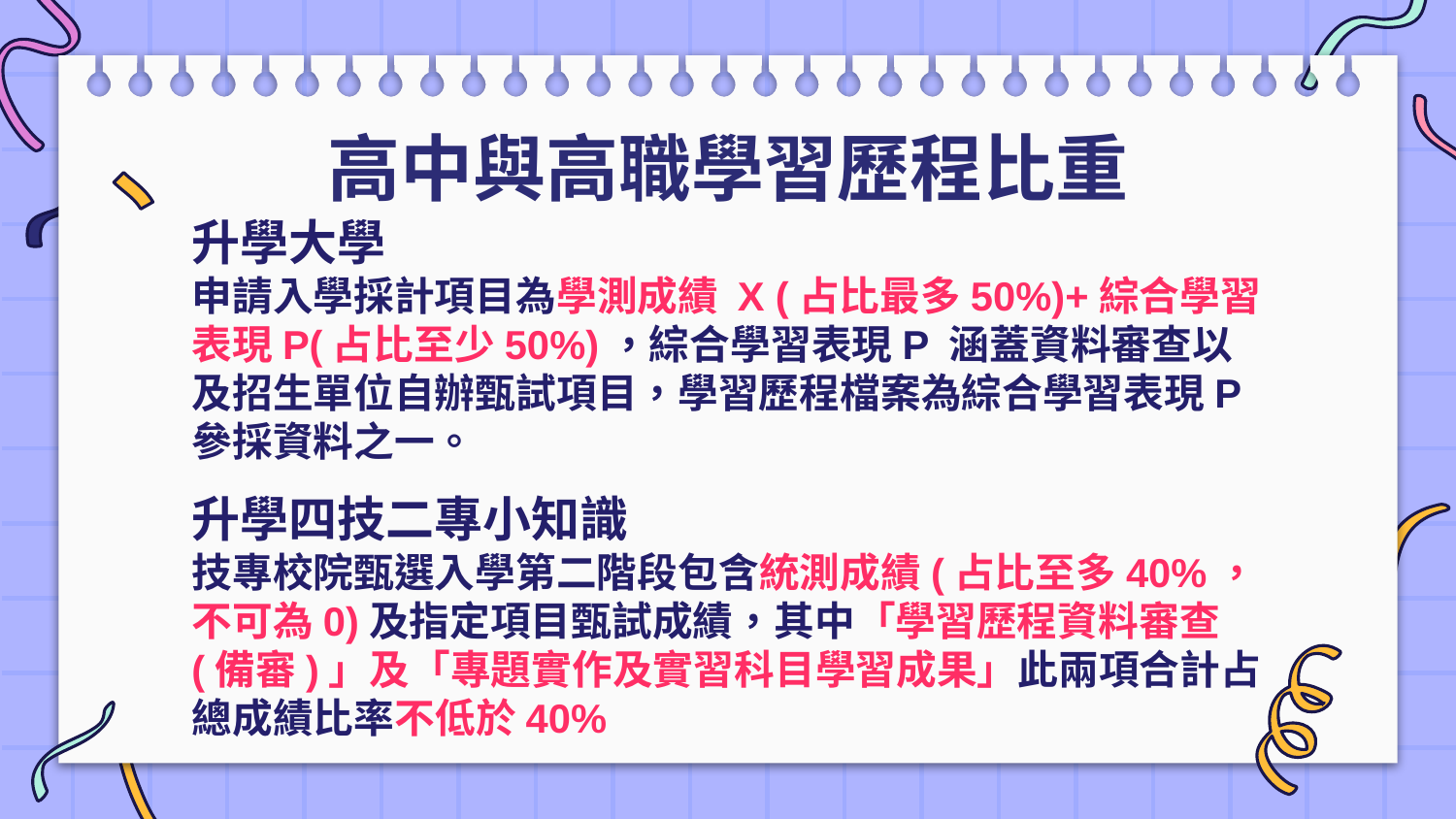

# 高中與高職學習歷程比重
升學大學
申請入學採計項目為學測成績 X (占比最多50%)+綜合學習表現P(占比至少50%)，綜合學習表現P 涵蓋資料審查以及招生單位自辦甄試項目，學習歷程檔案為綜合學習表現P參採資料之一。

升學四技二專小知識
技專校院甄選入學第二階段包含統測成績(占比至多40%，不可為0)及指定項目甄試成績，其中「學習歷程資料審查(備審)」及「專題實作及實習科目學習成果」此兩項合計占總成績比率不低於40%